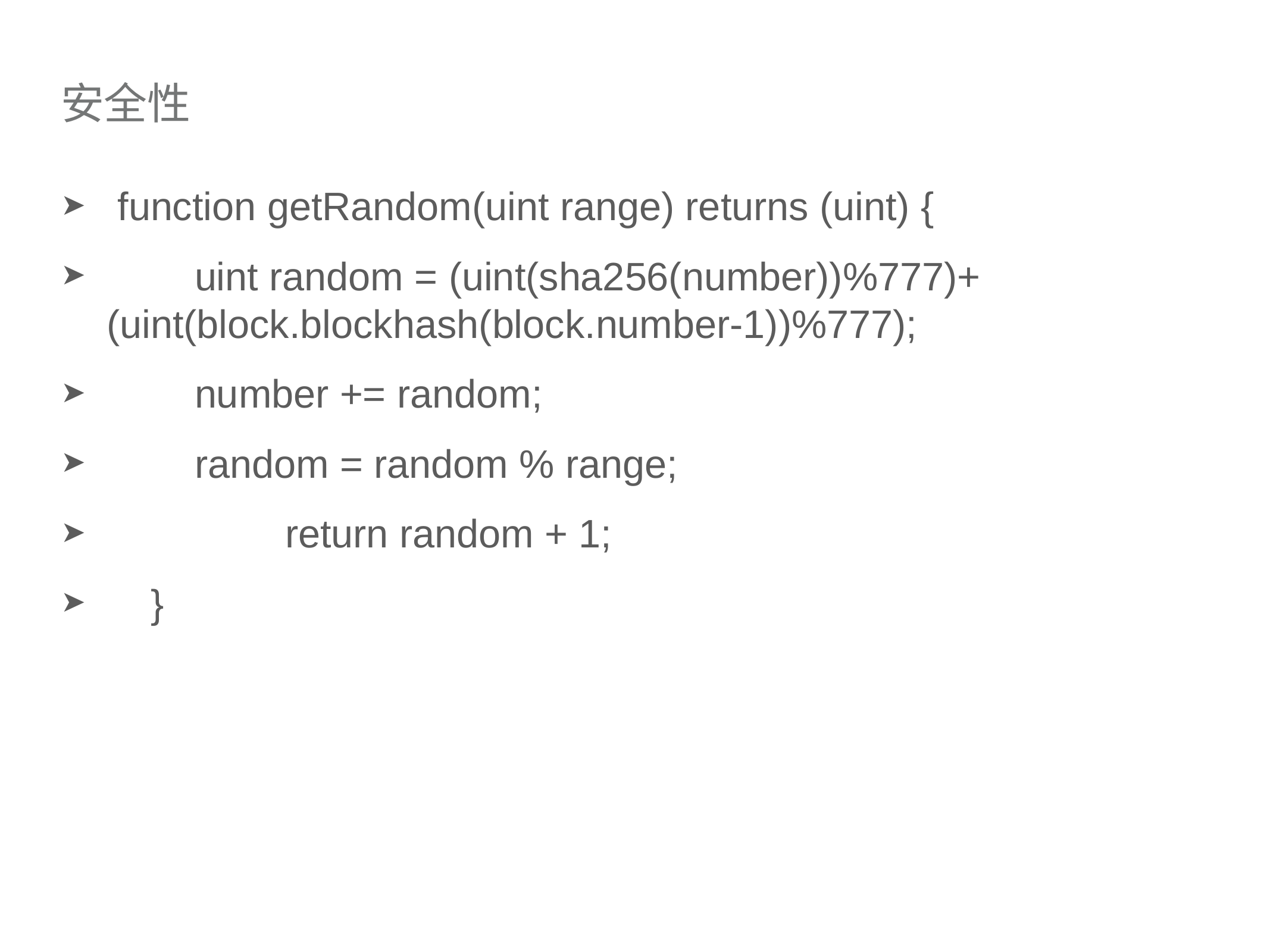

# 安全性

 function getRandom(uint range) returns (uint) {
        uint random = (uint(sha256(number))%777)+(uint(block.blockhash(block.number-1))%777);
        number += random;
        random = random % range;
		return random + 1;
    }